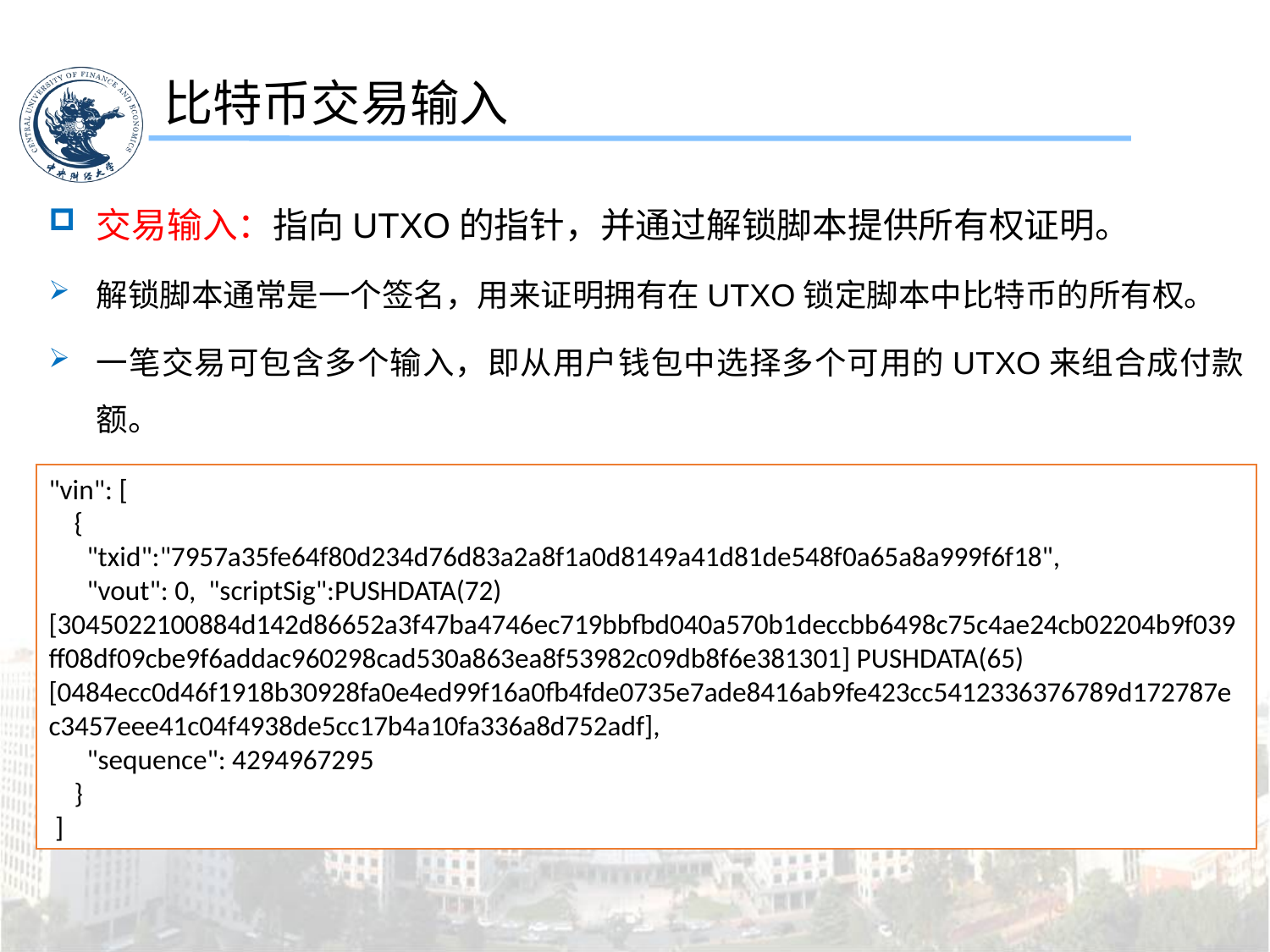

比特币交易输入
交易输入：指向UTXO的指针，并通过解锁脚本提供所有权证明。
解锁脚本通常是一个签名，用来证明拥有在UTXO锁定脚本中比特币的所有权。
一笔交易可包含多个输入，即从用户钱包中选择多个可用的UTXO来组合成付款额。

"vin": [
    {
      "txid":"7957a35fe64f80d234d76d83a2a8f1a0d8149a41d81de548f0a65a8a999f6f18",
      "vout": 0,  "scriptSig":PUSHDATA(72)[3045022100884d142d86652a3f47ba4746ec719bbfbd040a570b1deccbb6498c75c4ae24cb02204b9f039ff08df09cbe9f6addac960298cad530a863ea8f53982c09db8f6e381301] PUSHDATA(65)[0484ecc0d46f1918b30928fa0e4ed99f16a0fb4fde0735e7ade8416ab9fe423cc5412336376789d172787ec3457eee41c04f4938de5cc17b4a10fa336a8d752adf],
      "sequence": 4294967295
    }
 ]